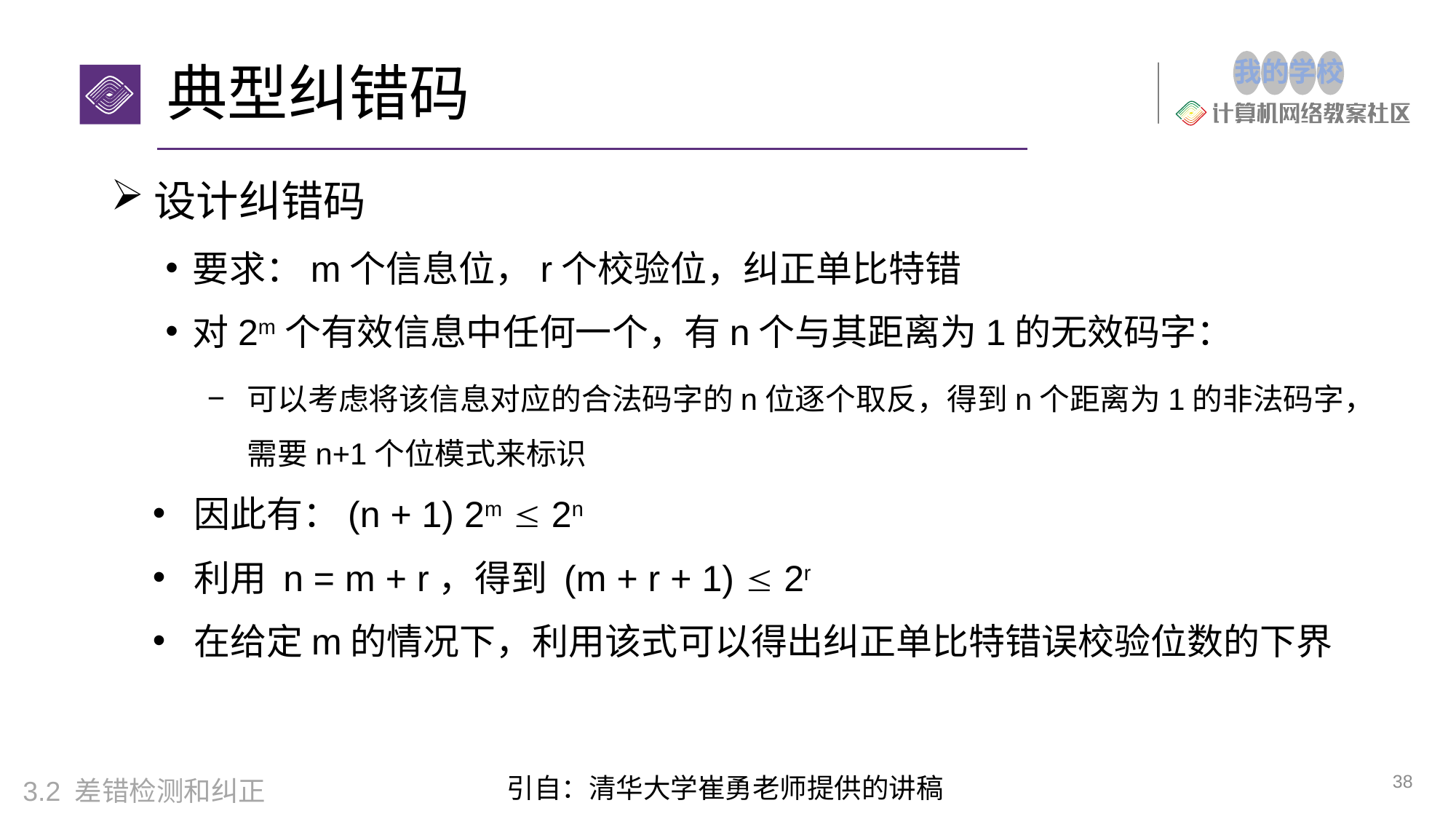

# 典型纠错码
设计纠错码
要求：m个信息位，r个校验位，纠正单比特错
对2m个有效信息中任何一个，有n个与其距离为1的无效码字：
可以考虑将该信息对应的合法码字的n位逐个取反，得到n个距离为1的非法码字，需要n+1个位模式来标识
因此有：(n + 1) 2m ≤ 2n
利用 n = m + r，得到 (m + r + 1) ≤ 2r
在给定m的情况下，利用该式可以得出纠正单比特错误校验位数的下界

38
引自：清华大学崔勇老师提供的讲稿
3.2 差错检测和纠正